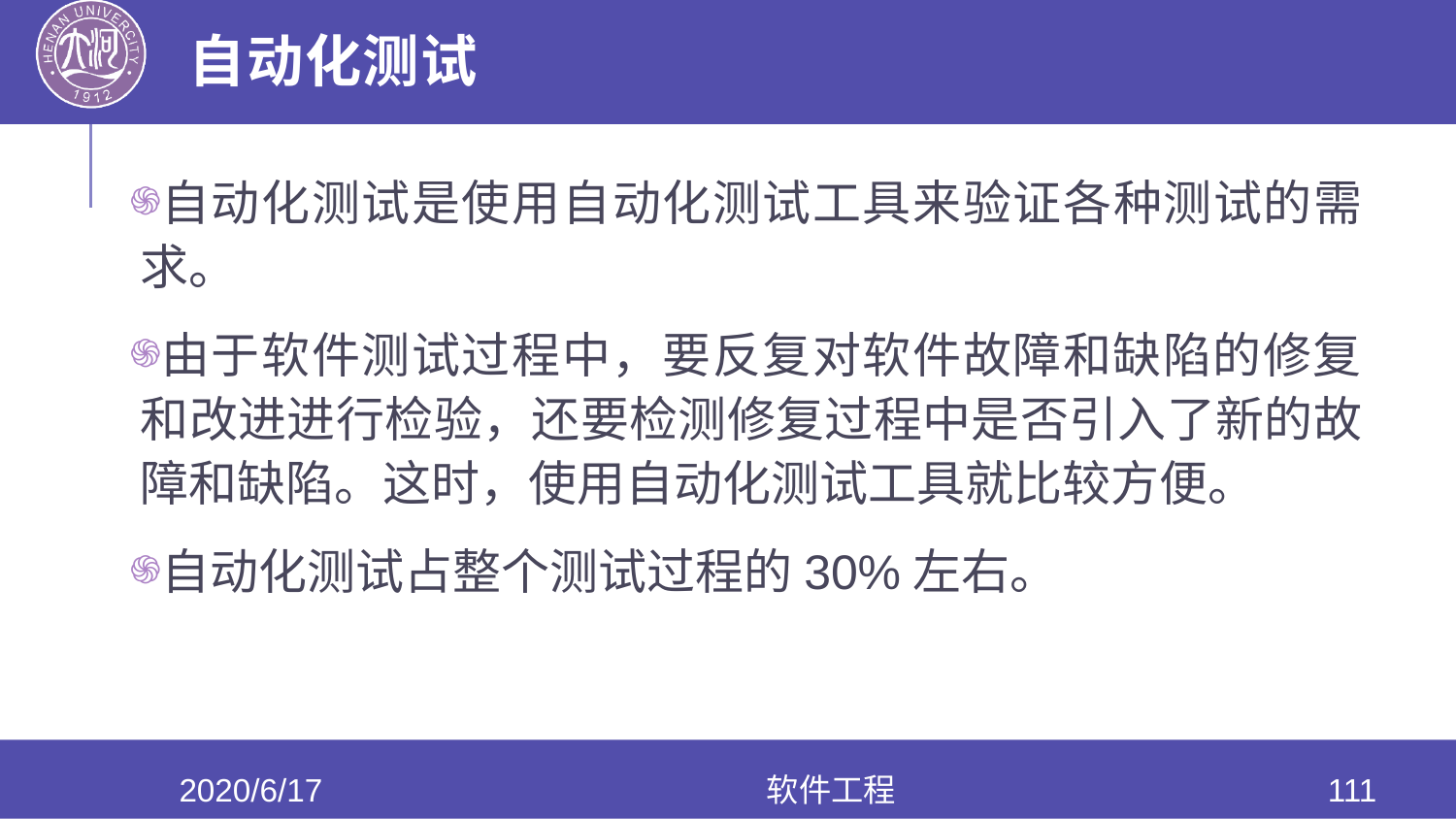

# 自动化测试
自动化测试是使用自动化测试工具来验证各种测试的需求。
由于软件测试过程中，要反复对软件故障和缺陷的修复和改进进行检验，还要检测修复过程中是否引入了新的故障和缺陷。这时，使用自动化测试工具就比较方便。
自动化测试占整个测试过程的30%左右。
2020/6/17
软件工程
111